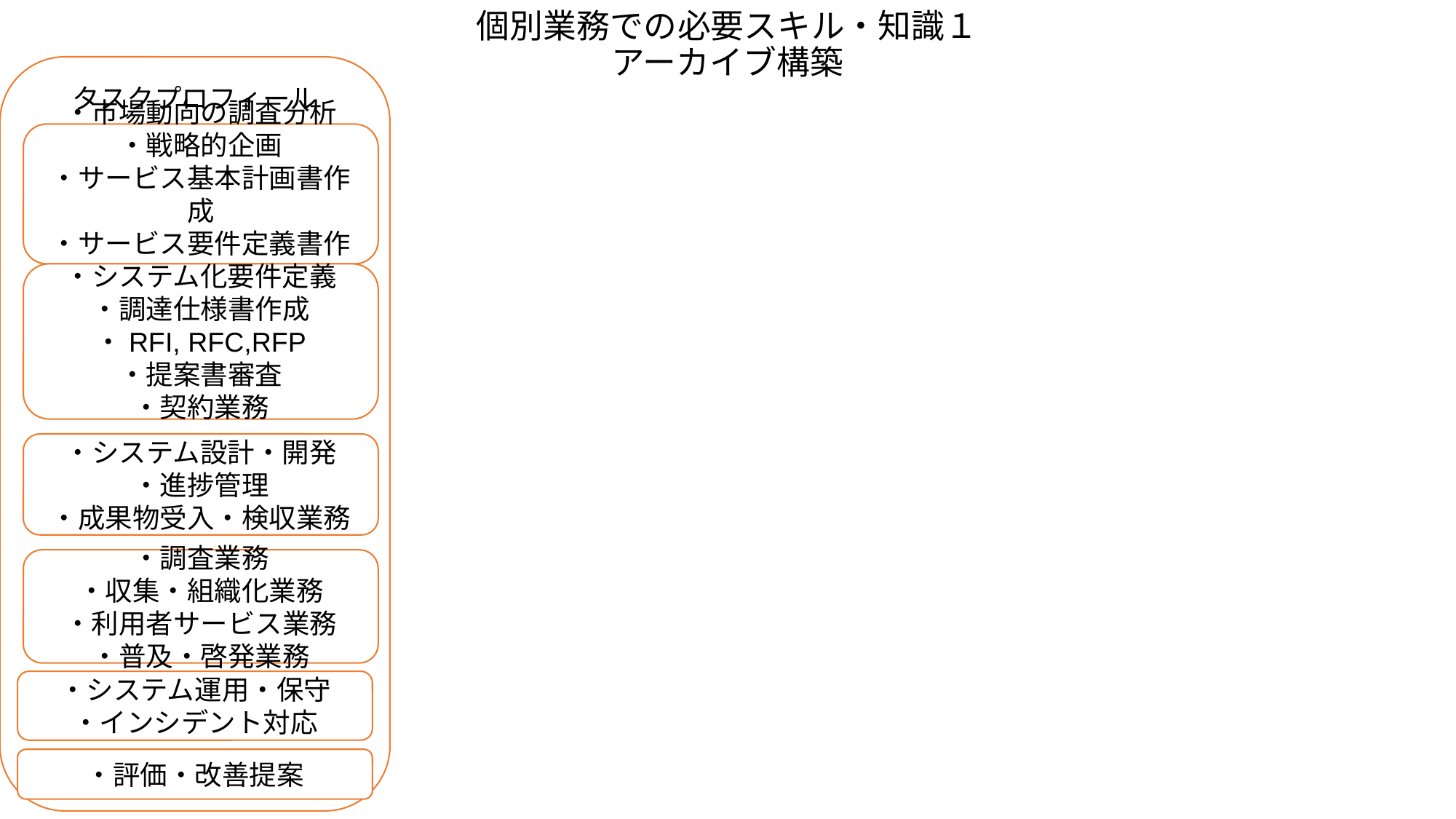

# 個別業務での必要スキル・知識１ アーカイブ構築
タスクプロフィール
・市場動向の調査分析
・戦略的企画
・サービス基本計画書作成
・サービス要件定義書作成
・システム化要件定義
・調達仕様書作成
・RFI, RFC,RFP
・提案書審査
・契約業務
・システム設計・開発
・進捗管理
・成果物受入・検収業務
・調査業務
・収集・組織化業務
・利用者サービス業務
・普及・啓発業務
・システム運用・保守
・インシデント対応
・評価・改善提案